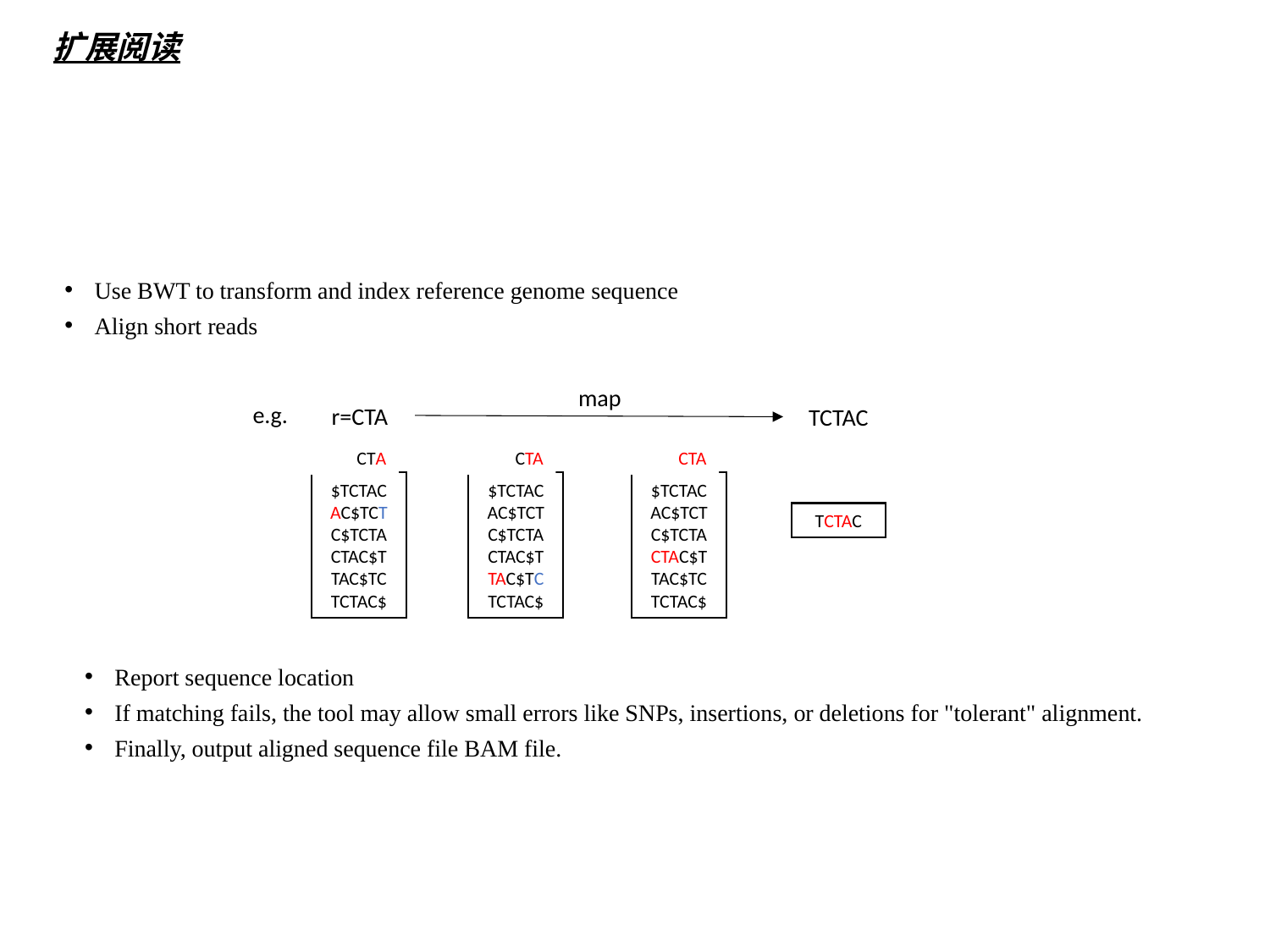

扩展阅读
Use BWT to transform and index reference genome sequence
Align short reads
map
r=CTA
TCTAC
CTA
$TCTAC
AC$TCT
C$TCTA
CTAC$T
TAC$TC
TCTAC$
CTA
$TCTAC
AC$TCT
C$TCTA
CTAC$T
TAC$TC
TCTAC$
CTA
$TCTAC
AC$TCT
C$TCTA
CTAC$T
TAC$TC
TCTAC$
TCTAC
e.g.
Report sequence location
If matching fails, the tool may allow small errors like SNPs, insertions, or deletions for "tolerant" alignment.
Finally, output aligned sequence file BAM file.